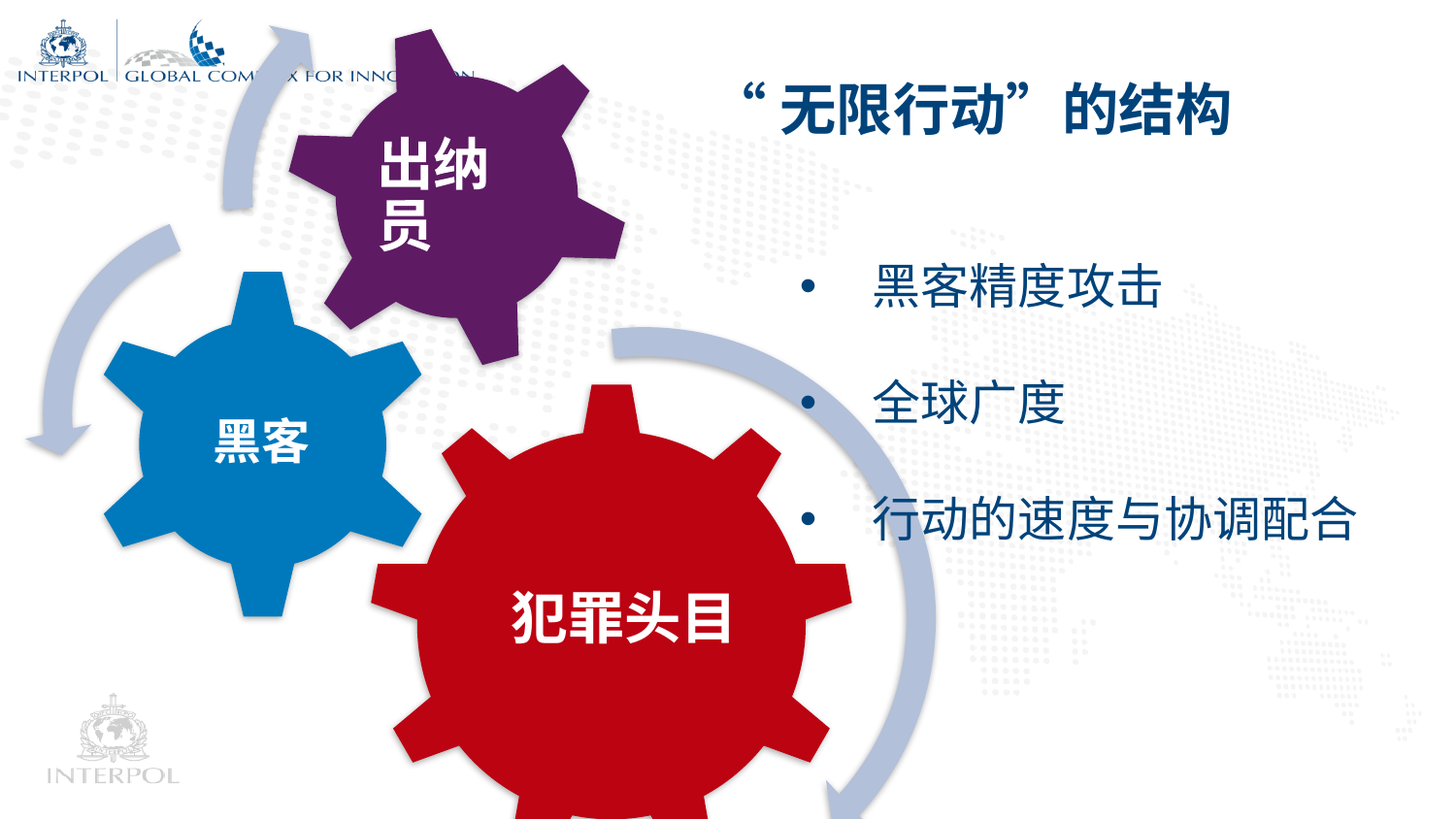

犯罪头目
  黑客
出纳员
“无限行动”的结构
黑客精度攻击

全球广度

行动的速度与协调配合